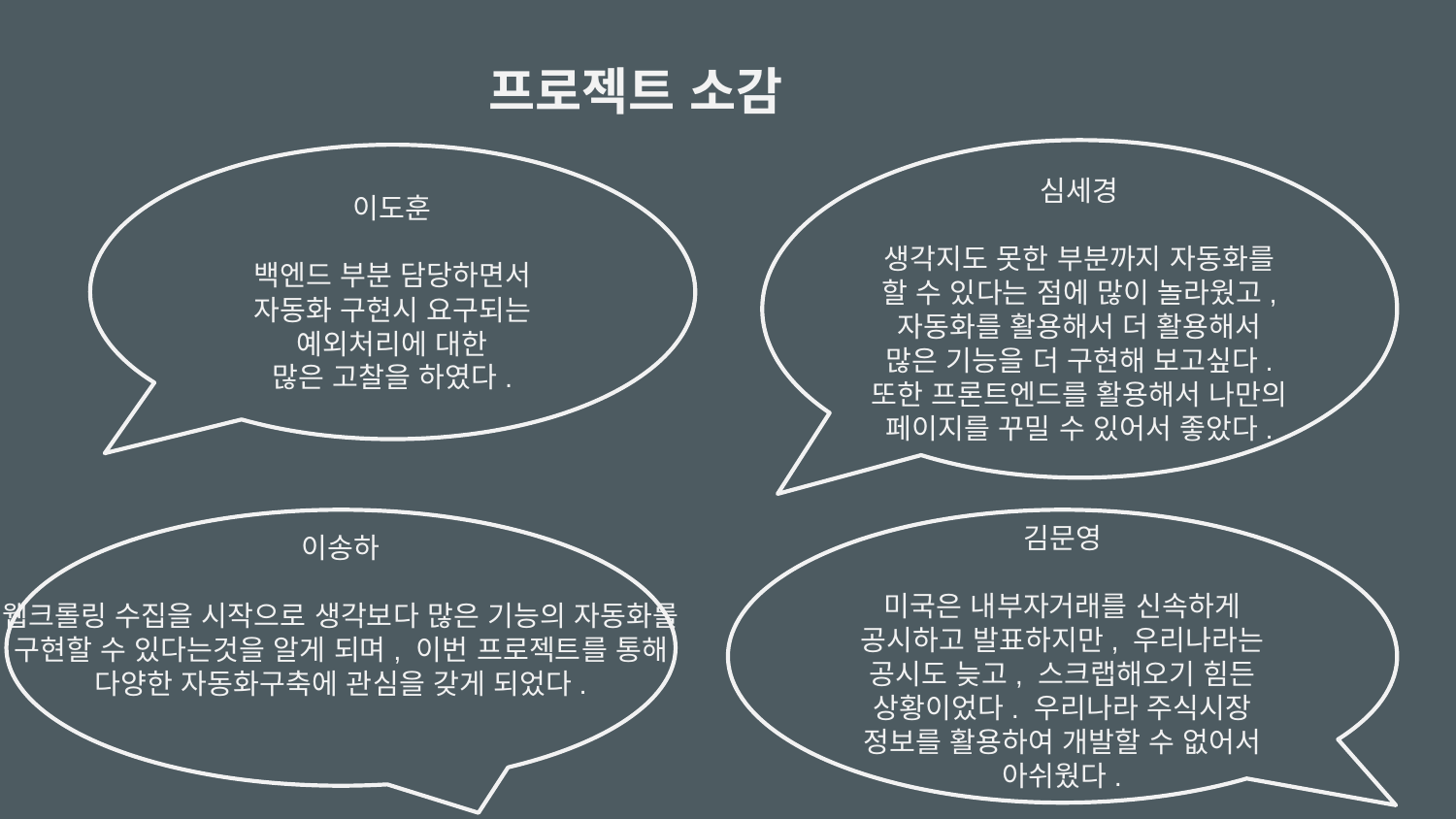

프로젝트 소감

심세경

생각지도 못한 부분까지 자동화를 할 수 있다는 점에 많이 놀라웠고, 자동화를 활용해서 더 활용해서 많은 기능을 더 구현해 보고싶다. 또한 프론트엔드를 활용해서 나만의 페이지를 꾸밀 수 있어서 좋았다.

이도훈

백엔드 부분 담당하면서
자동화 구현시 요구되는 예외처리에 대한
많은 고찰을 하였다.

김문영

미국은 내부자거래를 신속하게 공시하고 발표하지만, 우리나라는 공시도 늦고, 스크랩해오기 힘든 상황이었다. 우리나라 주식시장 정보를 활용하여 개발할 수 없어서 아쉬웠다.
이송하

웹크롤링 수집을 시작으로 생각보다 많은 기능의 자동화를 구현할 수 있다는것을 알게 되며, 이번 프로젝트를 통해 다양한 자동화구축에 관심을 갖게 되었다.